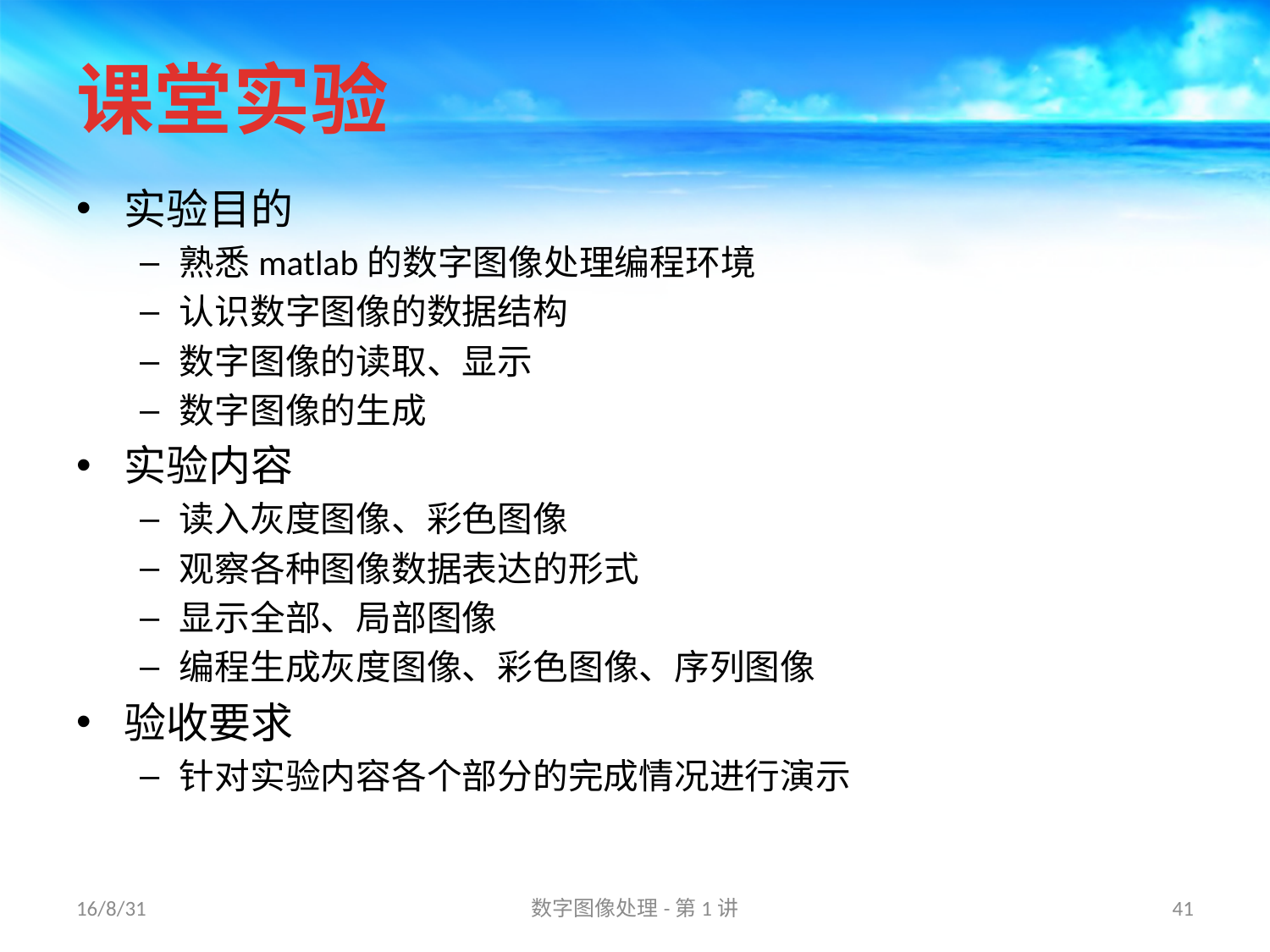

# 课堂实验
实验目的
熟悉matlab的数字图像处理编程环境
认识数字图像的数据结构
数字图像的读取、显示
数字图像的生成
实验内容
读入灰度图像、彩色图像
观察各种图像数据表达的形式
显示全部、局部图像
编程生成灰度图像、彩色图像、序列图像
验收要求
针对实验内容各个部分的完成情况进行演示

16/8/31
数字图像处理-第1讲
41